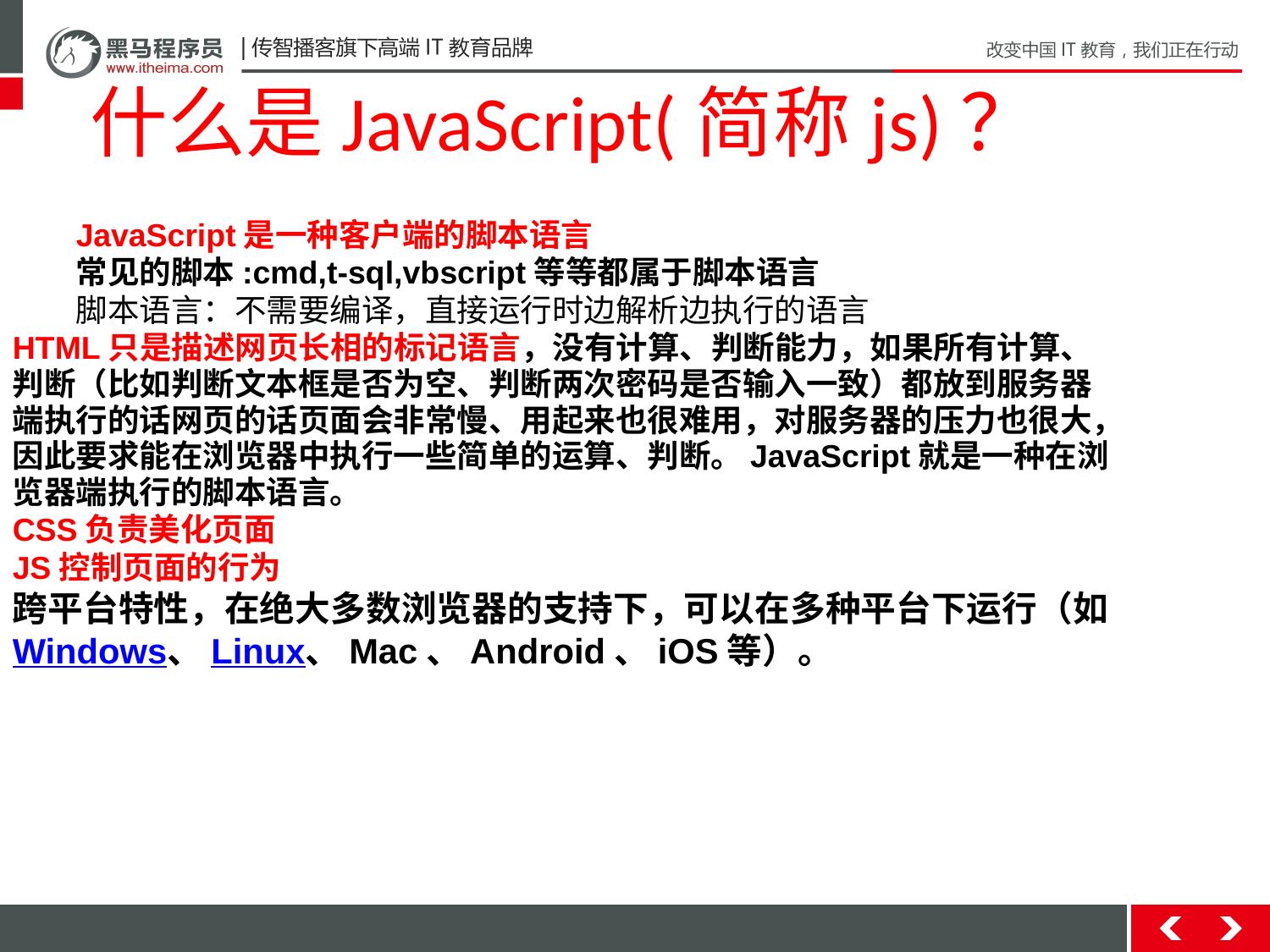

什么是JavaScript(简称js)？
JavaScript是一种客户端的脚本语言
常见的脚本:cmd,t-sql,vbscript等等都属于脚本语言
脚本语言：不需要编译，直接运行时边解析边执行的语言
HTML只是描述网页长相的标记语言，没有计算、判断能力，如果所有计算、判断（比如判断文本框是否为空、判断两次密码是否输入一致）都放到服务器端执行的话网页的话页面会非常慢、用起来也很难用，对服务器的压力也很大，因此要求能在浏览器中执行一些简单的运算、判断。JavaScript就是一种在浏览器端执行的脚本语言。
CSS负责美化页面
JS控制页面的行为
跨平台特性，在绝大多数浏览器的支持下，可以在多种平台下运行（如Windows、Linux、Mac、Android、iOS等）。